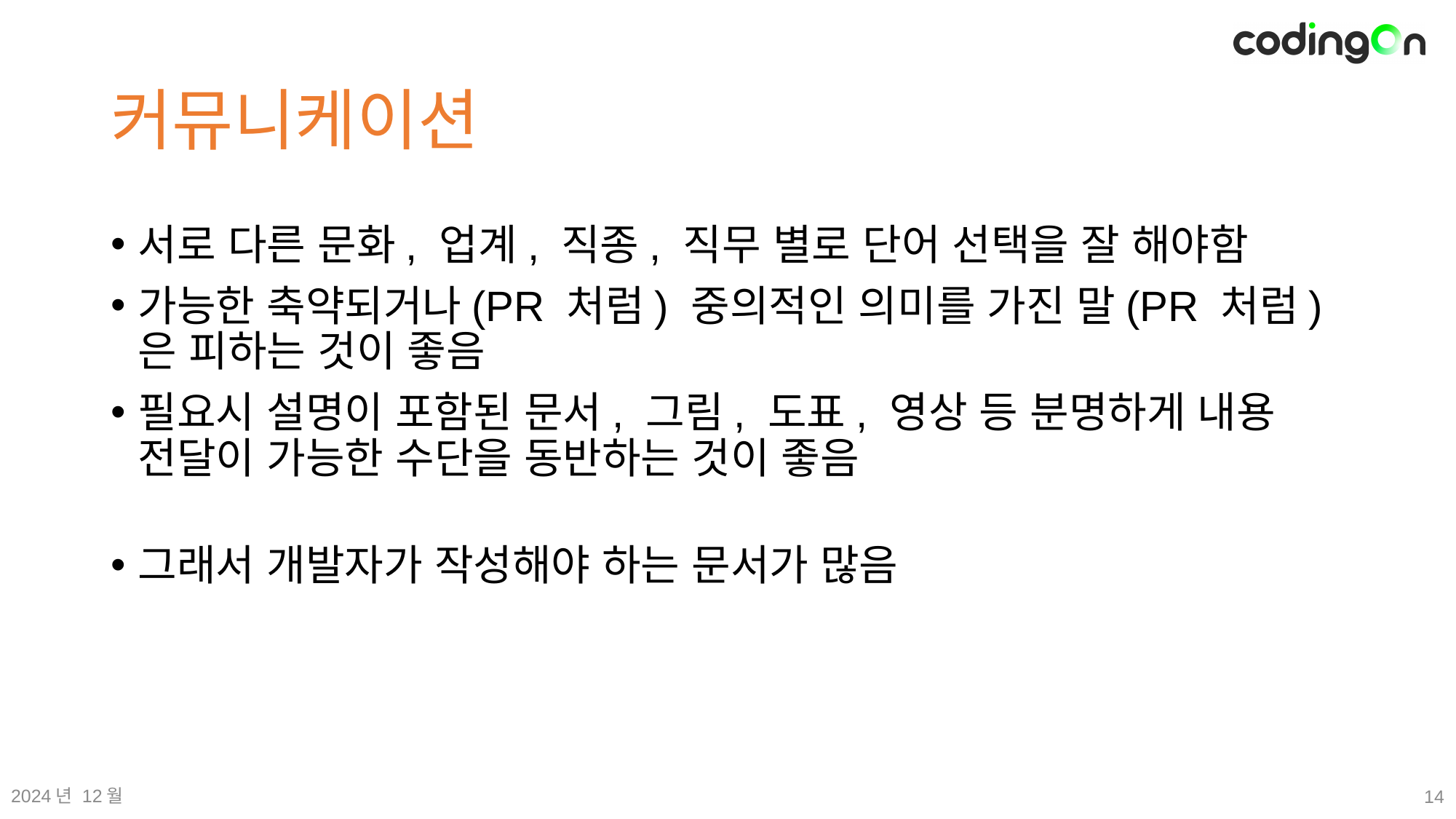

# 커뮤니케이션
서로 다른 문화, 업계, 직종, 직무 별로 단어 선택을 잘 해야함
가능한 축약되거나(PR 처럼) 중의적인 의미를 가진 말(PR 처럼)은 피하는 것이 좋음
필요시 설명이 포함된 문서, 그림, 도표, 영상 등 분명하게 내용 전달이 가능한 수단을 동반하는 것이 좋음
그래서 개발자가 작성해야 하는 문서가 많음
2024년 12월
14